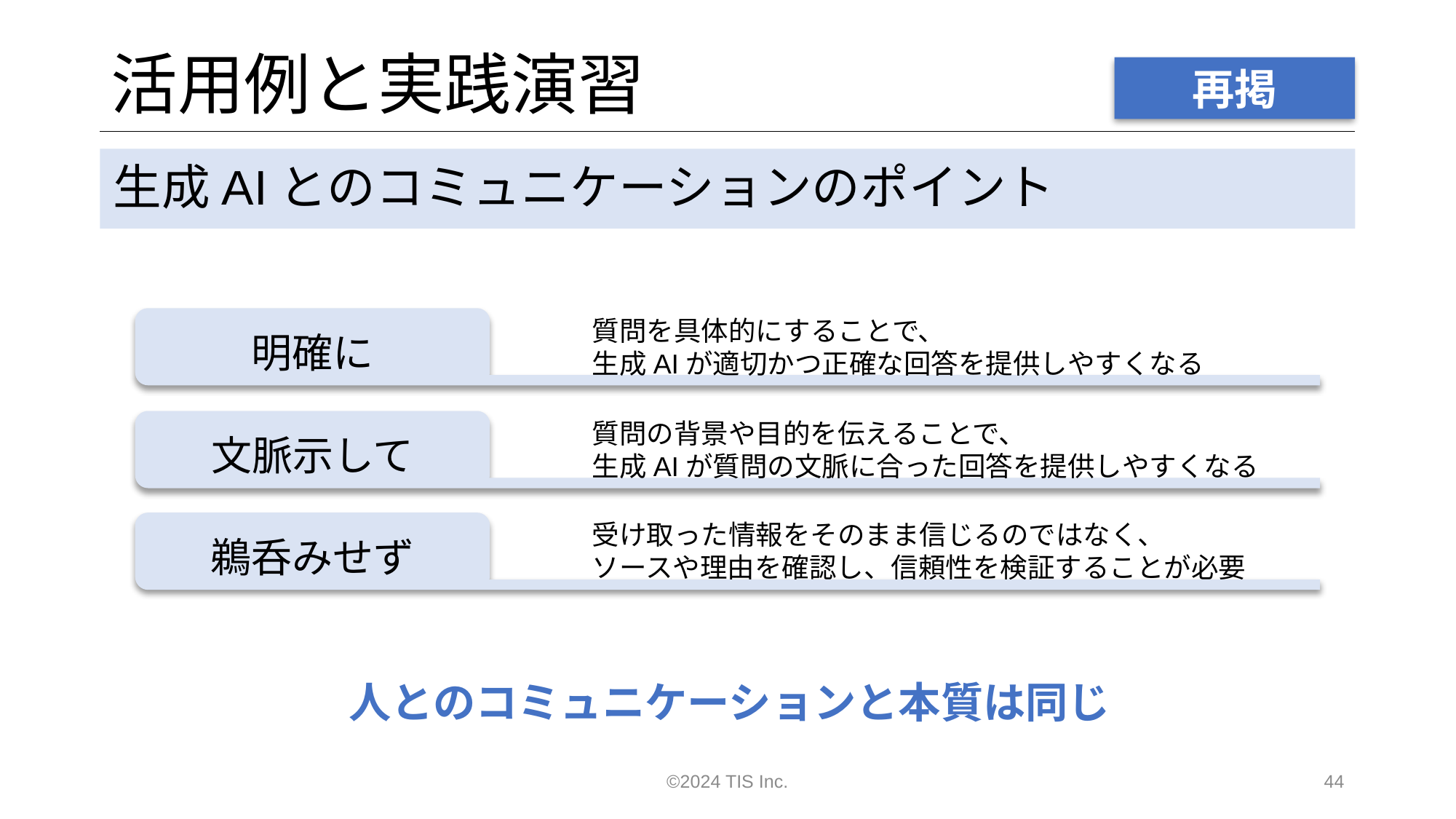

# 活用例と実践演習
再掲
生成AIとのコミュニケーションのポイント

明確に
質問を具体的にすることで、
生成AIが適切かつ正確な回答を提供しやすくなる

文脈示して
質問の背景や目的を伝えることで、
生成AIが質問の文脈に合った回答を提供しやすくなる

鵜呑みせず
受け取った情報をそのまま信じるのではなく、
ソースや理由を確認し、信頼性を検証することが必要
人とのコミュニケーションと本質は同じ
©2024 TIS Inc.
44